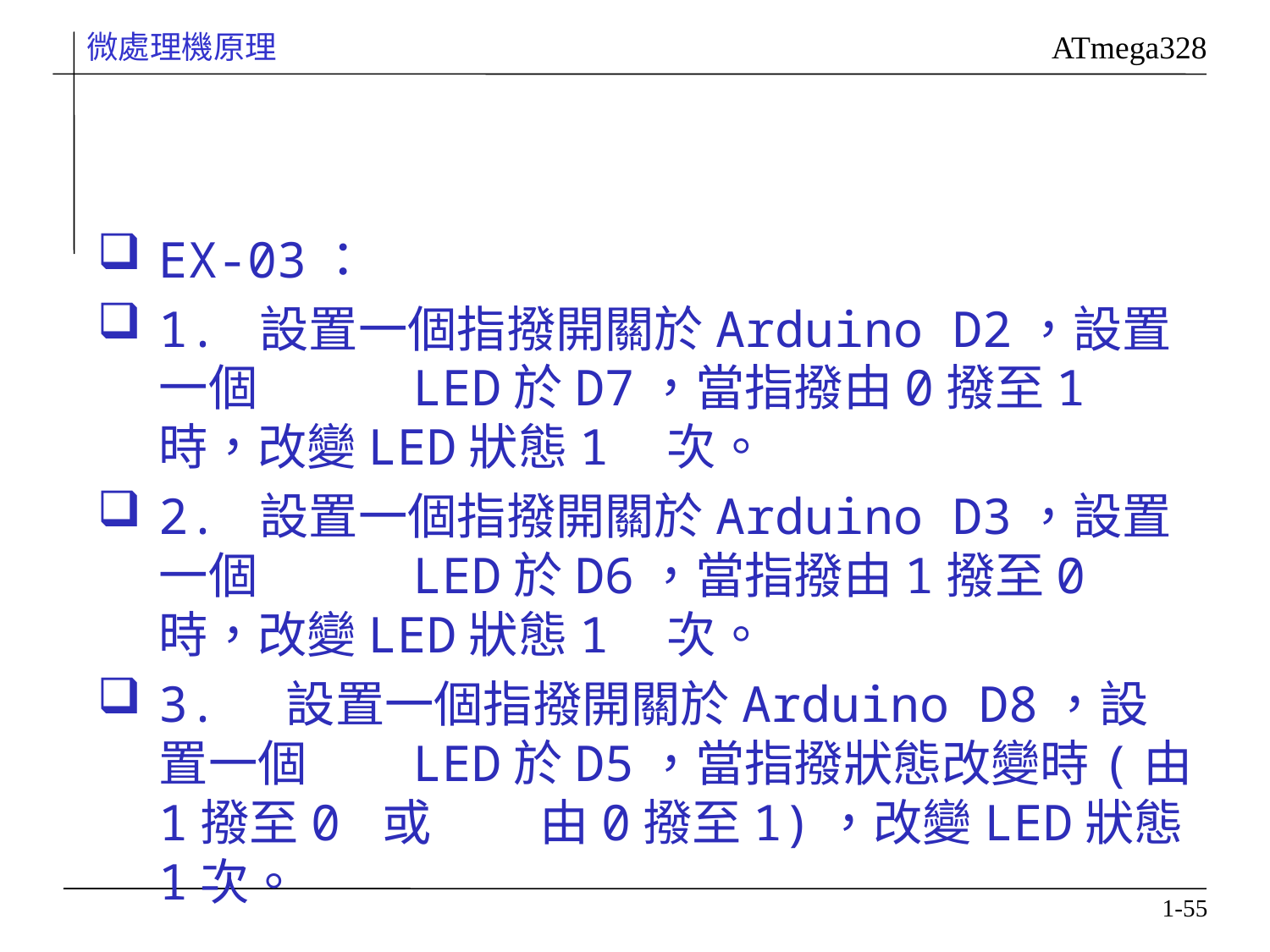

#
EX-03：
1. 設置一個指撥開關於Arduino D2，設置一個   	LED於D7，當指撥由0撥至1時，改變LED狀態1	次。
2. 設置一個指撥開關於Arduino D3，設置一個   	LED於D6，當指撥由1撥至0時，改變LED狀態1	次。
3.	設置一個指撥開關於Arduino D8，設置一個   	LED於D5，當指撥狀態改變時(由1撥至0 或 	由0撥至1)，改變LED狀態1次。